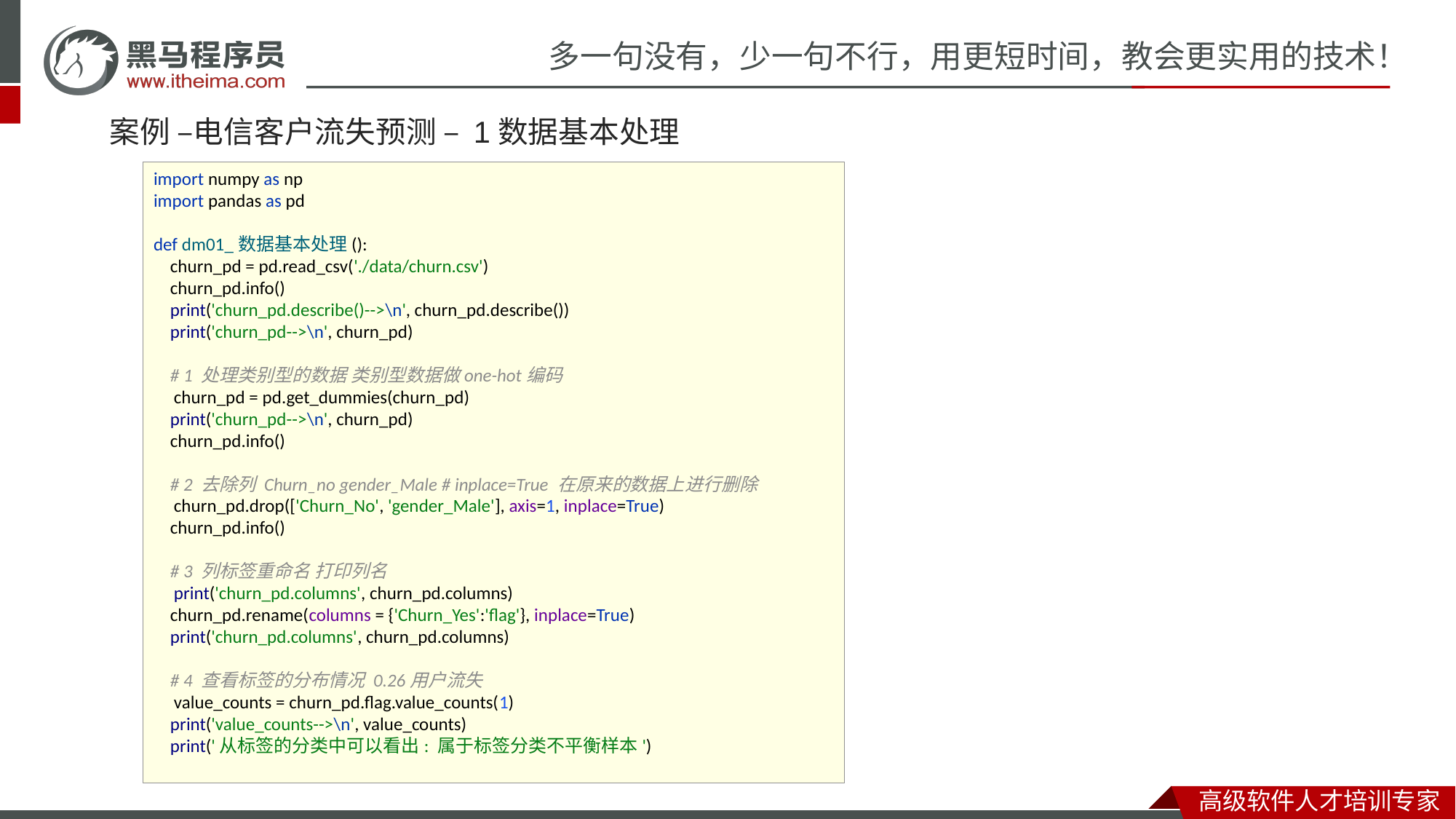

# 案例 –电信客户流失预测 – 1数据基本处理
import numpy as np
import pandas as pd
def dm01_数据基本处理():
    churn_pd = pd.read_csv('./data/churn.csv')
    churn_pd.info()
    print('churn_pd.describe()-->\n', churn_pd.describe())
    print('churn_pd-->\n', churn_pd)
    # 1 处理类别型的数据 类别型数据做one-hot编码
    churn_pd = pd.get_dummies(churn_pd)
    print('churn_pd-->\n', churn_pd)
    churn_pd.info()
    # 2 去除列 Churn_no gender_Male # inplace=True 在原来的数据上进行删除
    churn_pd.drop(['Churn_No', 'gender_Male'], axis=1, inplace=True)
    churn_pd.info()
    # 3 列标签重命名 打印列名
    print('churn_pd.columns', churn_pd.columns)
    churn_pd.rename(columns = {'Churn_Yes':'flag'}, inplace=True)
    print('churn_pd.columns', churn_pd.columns)
    # 4 查看标签的分布情况 0.26用户流失
    value_counts = churn_pd.flag.value_counts(1)
    print('value_counts-->\n', value_counts)
    print('从标签的分类中可以看出: 属于标签分类不平衡样本')